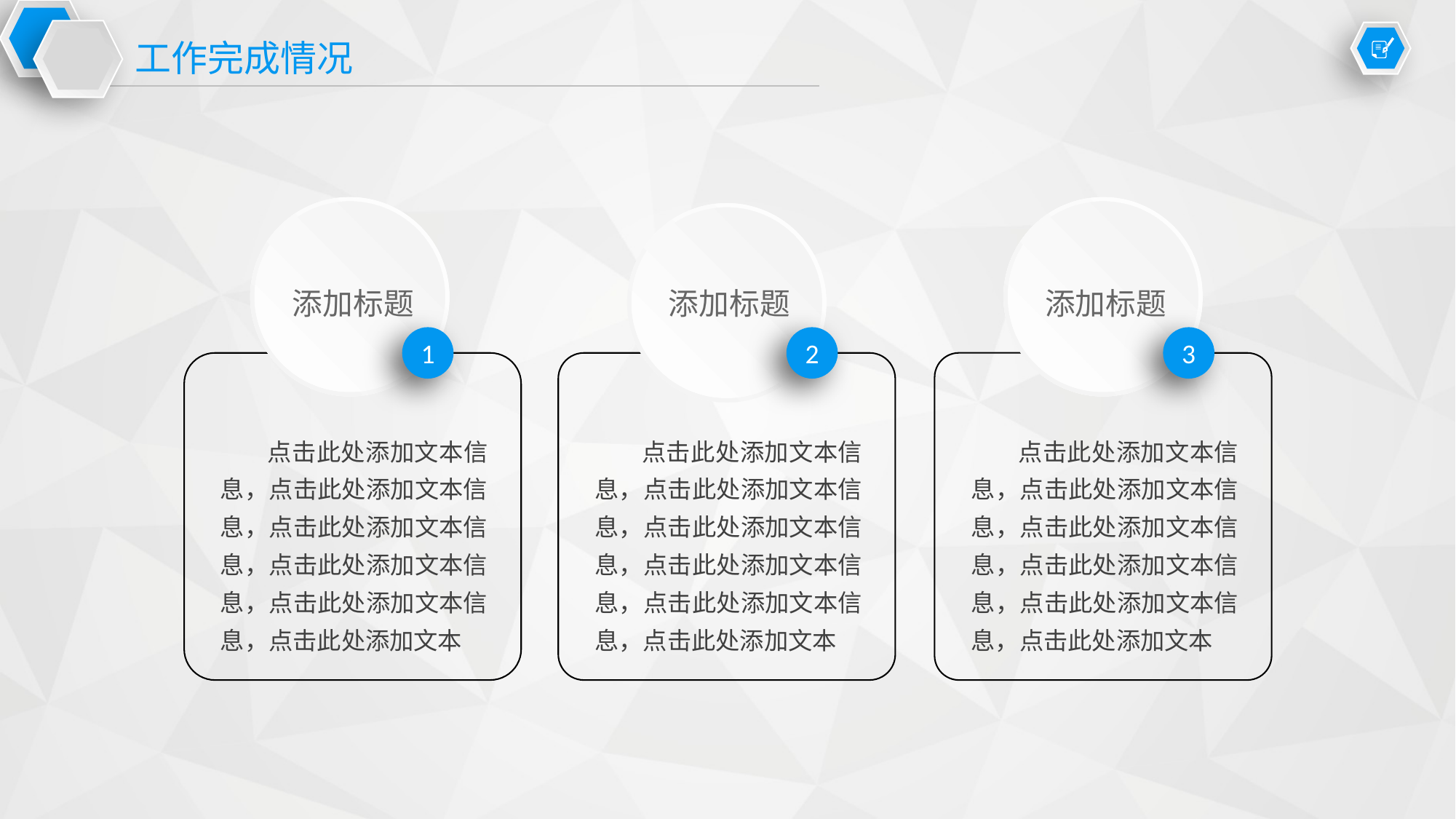

工作完成情况

添加标题
1

添加标题
3

添加标题
2

       点击此处添加文本信息，点击此处添加文本信息，点击此处添加文本信息，点击此处添加文本信息，点击此处添加文本信息，点击此处添加文本
       点击此处添加文本信息，点击此处添加文本信息，点击此处添加文本信息，点击此处添加文本信息，点击此处添加文本信息，点击此处添加文本
       点击此处添加文本信息，点击此处添加文本信息，点击此处添加文本信息，点击此处添加文本信息，点击此处添加文本信息，点击此处添加文本